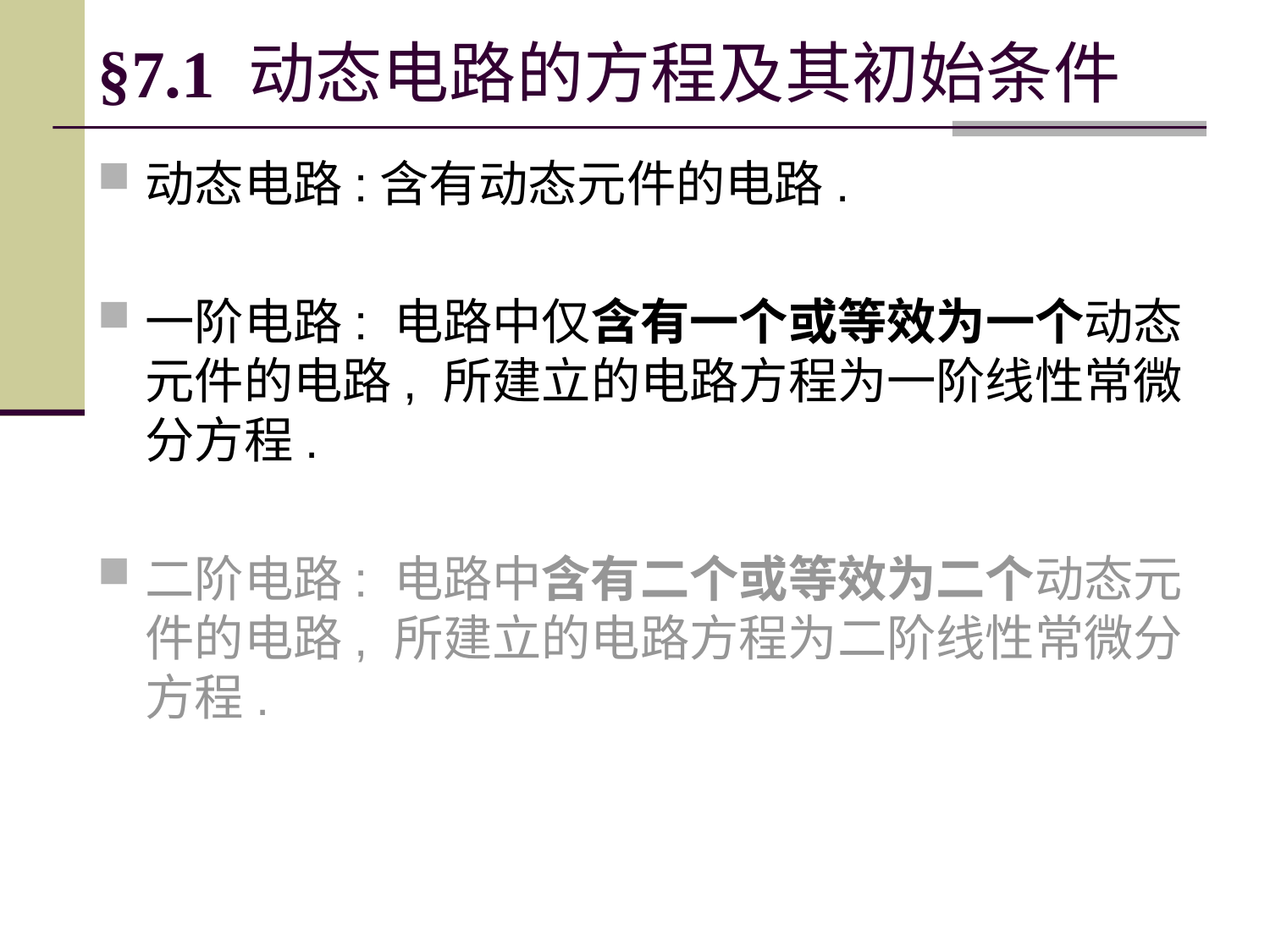

# §7.1 动态电路的方程及其初始条件
动态电路:含有动态元件的电路.

一阶电路: 电路中仅含有一个或等效为一个动态元件的电路, 所建立的电路方程为一阶线性常微分方程.

二阶电路: 电路中含有二个或等效为二个动态元件的电路, 所建立的电路方程为二阶线性常微分方程.